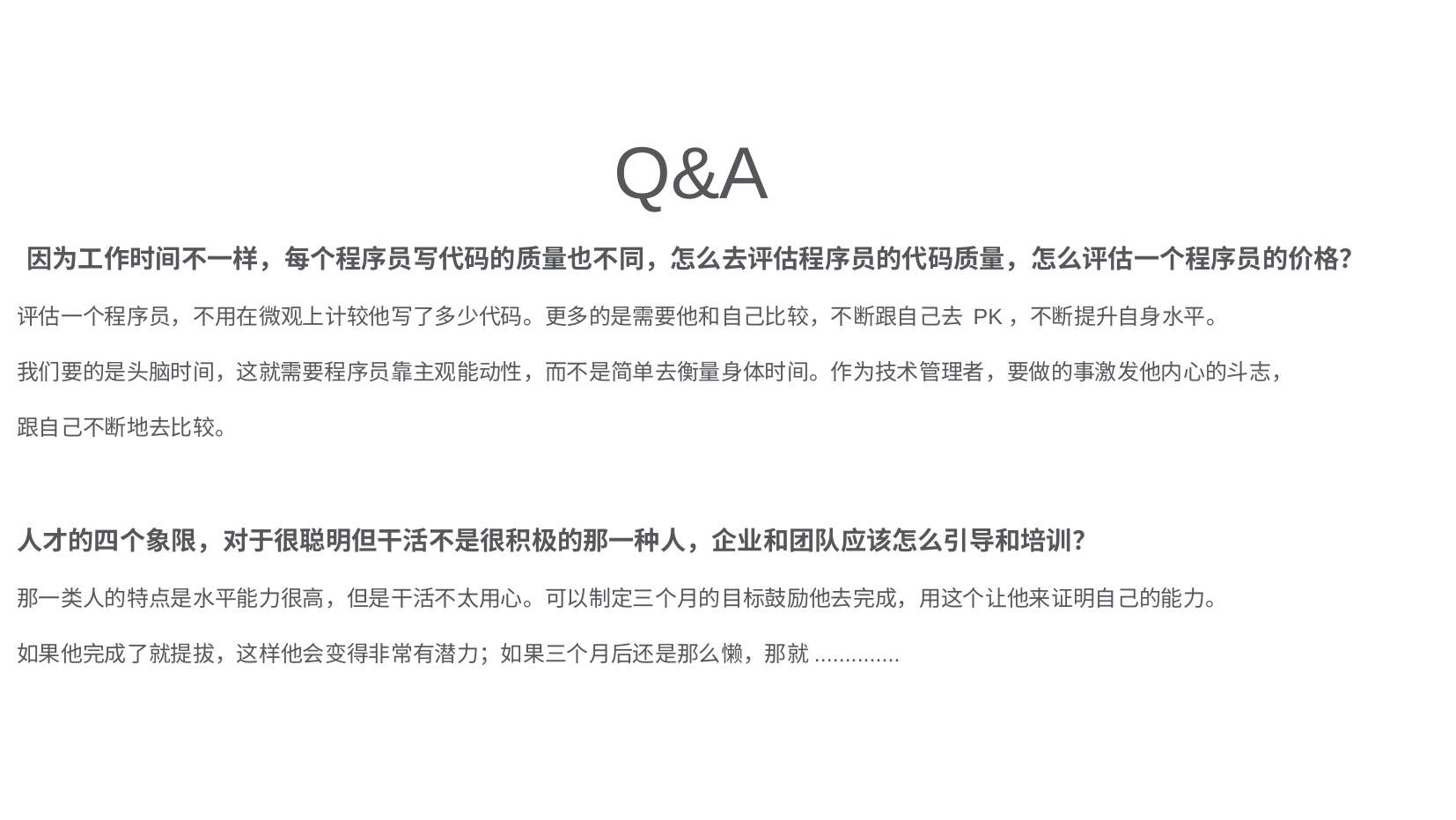

Q&A
 因为工作时间不一样，每个程序员写代码的质量也不同，怎么去评估程序员的代码质量，怎么评估一个程序员的价格？
评估一个程序员，不用在微观上计较他写了多少代码。更多的是需要他和自己比较，不断跟自己去 PK，不断提升自身水平。
我们要的是头脑时间，这就需要程序员靠主观能动性，而不是简单去衡量身体时间。作为技术管理者，要做的事激发他内心的斗志，
跟自己不断地去比较。

人才的四个象限，对于很聪明但干活不是很积极的那一种人，企业和团队应该怎么引导和培训？
那一类人的特点是水平能力很高，但是干活不太用心。可以制定三个月的目标鼓励他去完成，用这个让他来证明自己的能力。
如果他完成了就提拔，这样他会变得非常有潜力；如果三个月后还是那么懒，那就..............